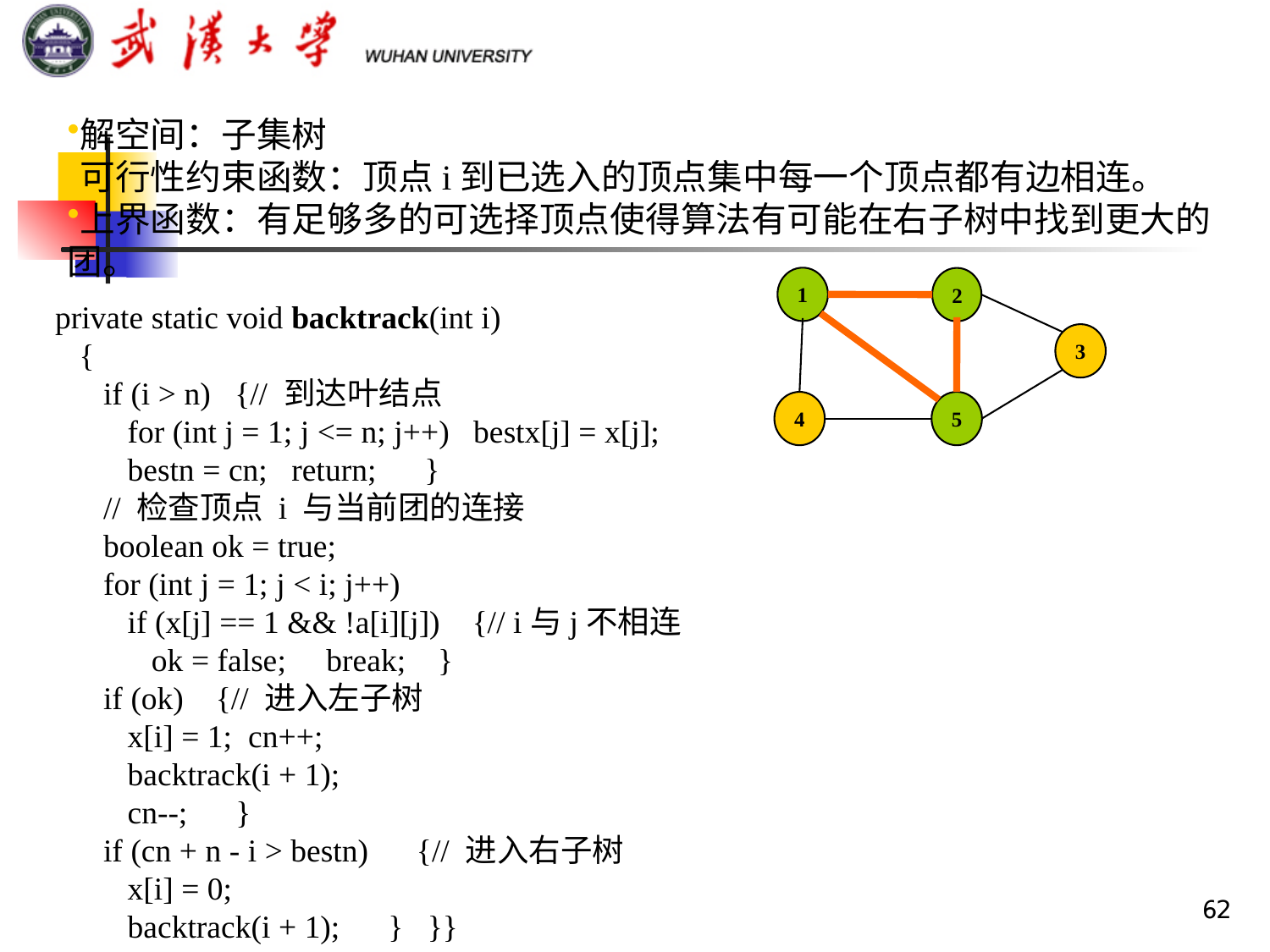

解空间：子集树
可行性约束函数：顶点i到已选入的顶点集中每一个顶点都有边相连。
上界函数：有足够多的可选择顶点使得算法有可能在右子树中找到更大的团。
1
2
3
4
5
private static void backtrack(int i)
   {
      if (i > n)   {// 到达叶结点
         for (int j = 1; j <= n; j++)   bestx[j] = x[j];
         bestn = cn;   return;      }
      // 检查顶点 i 与当前团的连接
      boolean ok = true;
      for (int j = 1; j < i; j++)
         if (x[j] == 1 && !a[i][j])    {// i与j不相连
            ok = false;     break;    }
      if (ok)    {// 进入左子树
         x[i] = 1;  cn++;
         backtrack(i + 1);
         cn--;      }
      if (cn + n - i > bestn)      {// 进入右子树
         x[i] = 0;
         backtrack(i + 1);      }   }}
62